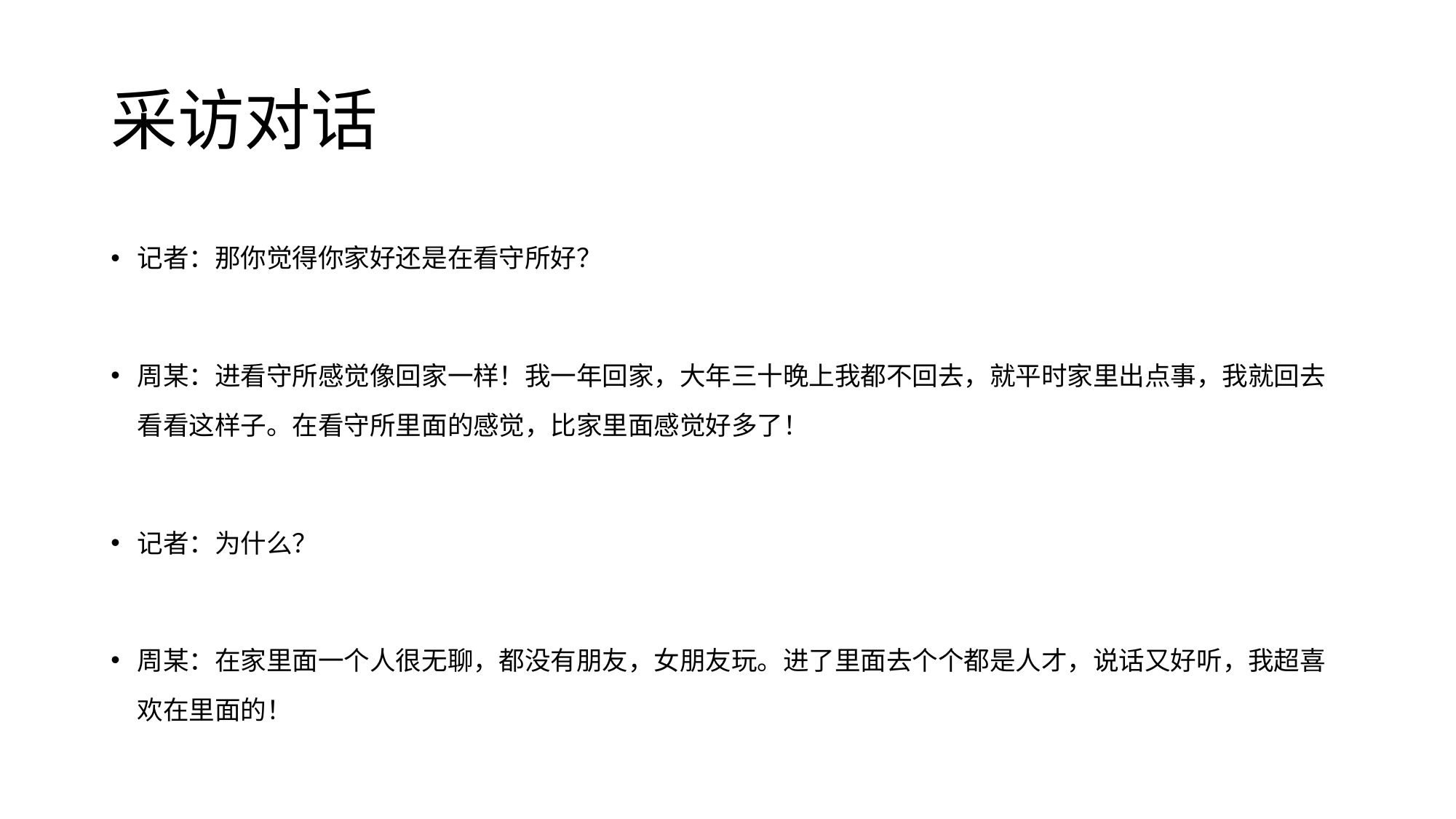

# 采访对话
记者：那你觉得你家好还是在看守所好？

周某：进看守所感觉像回家一样！我一年回家，大年三十晚上我都不回去，就平时家里出点事，我就回去看看这样子。在看守所里面的感觉，比家里面感觉好多了！

记者：为什么？

周某：在家里面一个人很无聊，都没有朋友，女朋友玩。进了里面去个个都是人才，说话又好听，我超喜欢在里面的！